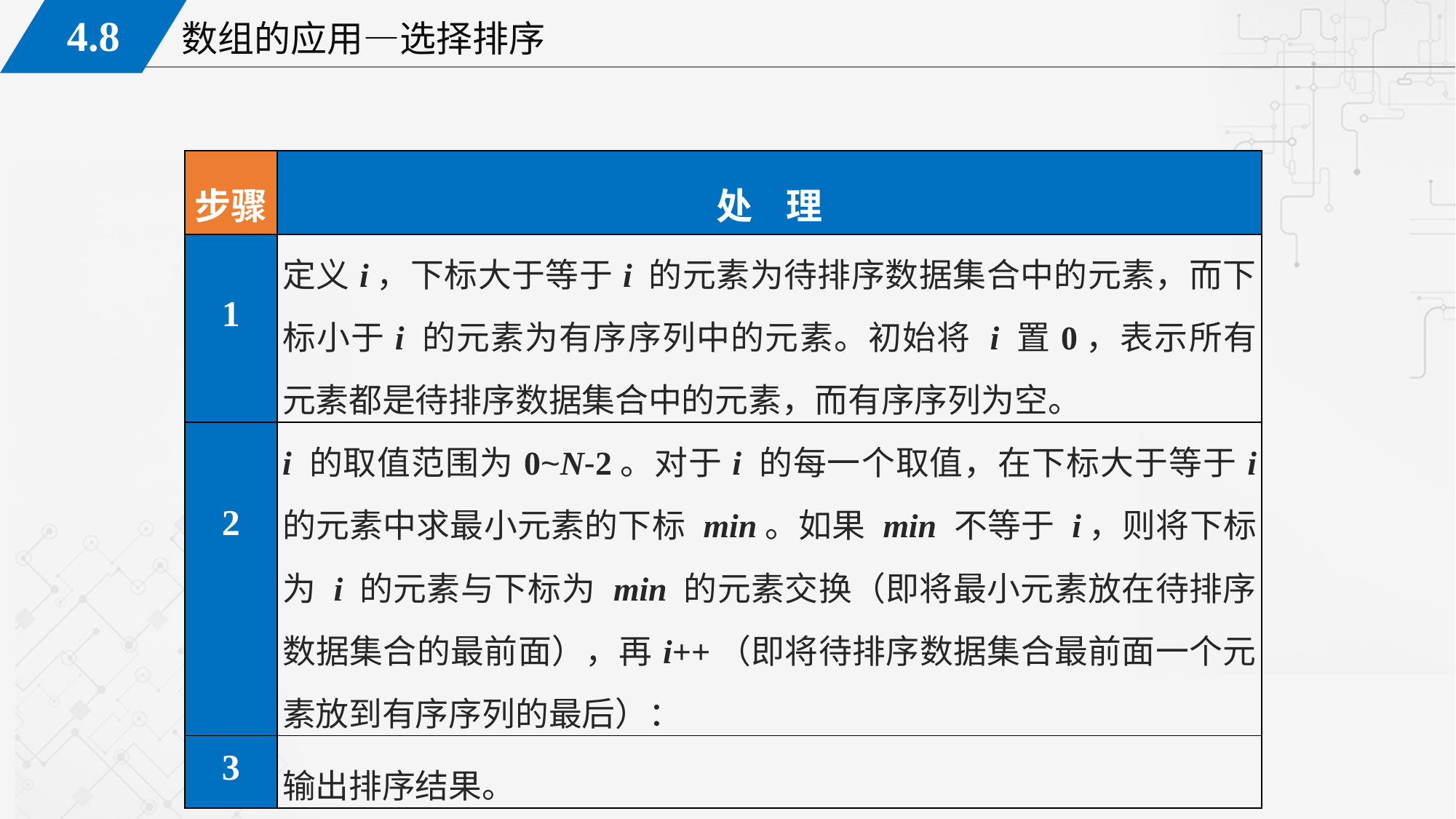

| 步骤 | 处 理 |
| --- | --- |
| 1 | 定义i，下标大于等于i 的元素为待排序数据集合中的元素，而下标小于i 的元素为有序序列中的元素。初始将 i 置0，表示所有元素都是待排序数据集合中的元素，而有序序列为空。 |
| 2 | i 的取值范围为0~N-2。对于i 的每一个取值，在下标大于等于i 的元素中求最小元素的下标 min。如果 min 不等于 i，则将下标为 i 的元素与下标为 min 的元素交换（即将最小元素放在待排序数据集合的最前面），再i++（即将待排序数据集合最前面一个元素放到有序序列的最后）： |
| 3 | 输出排序结果。 |